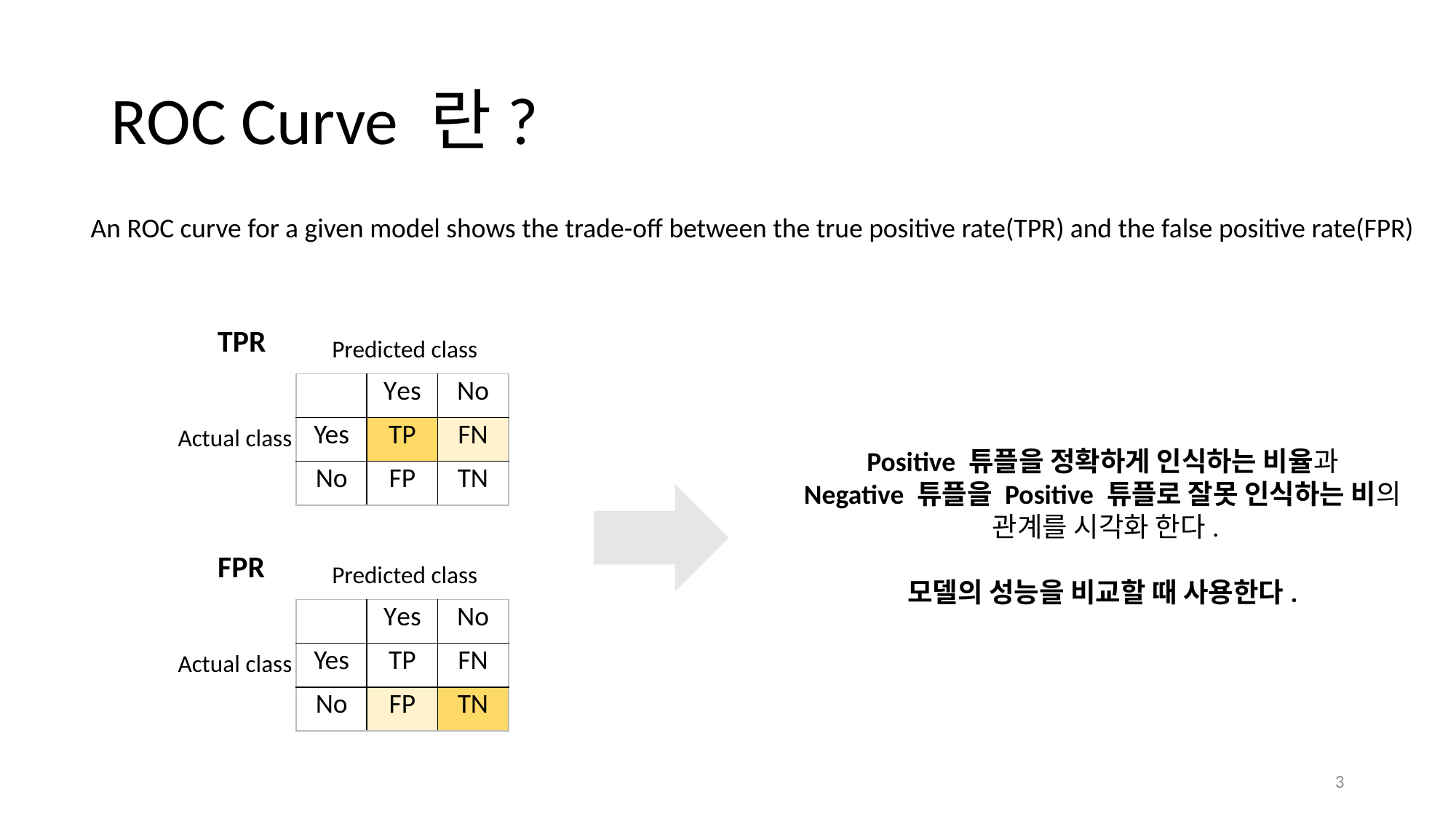

# ROC Curve 란?
An ROC curve for a given model shows the trade-off between the true positive rate(TPR) and the false positive rate(FPR)
TPR
Predicted class
|  | Yes | No |
| --- | --- | --- |
| Yes | TP | FN |
| No | FP | TN |
Actual class
Positive 튜플을 정확하게 인식하는 비율과
Negative 튜플을 Positive 튜플로 잘못 인식하는 비의
관계를 시각화 한다.

모델의 성능을 비교할 때 사용한다.

FPR
Predicted class
|  | Yes | No |
| --- | --- | --- |
| Yes | TP | FN |
| No | FP | TN |
Actual class
3